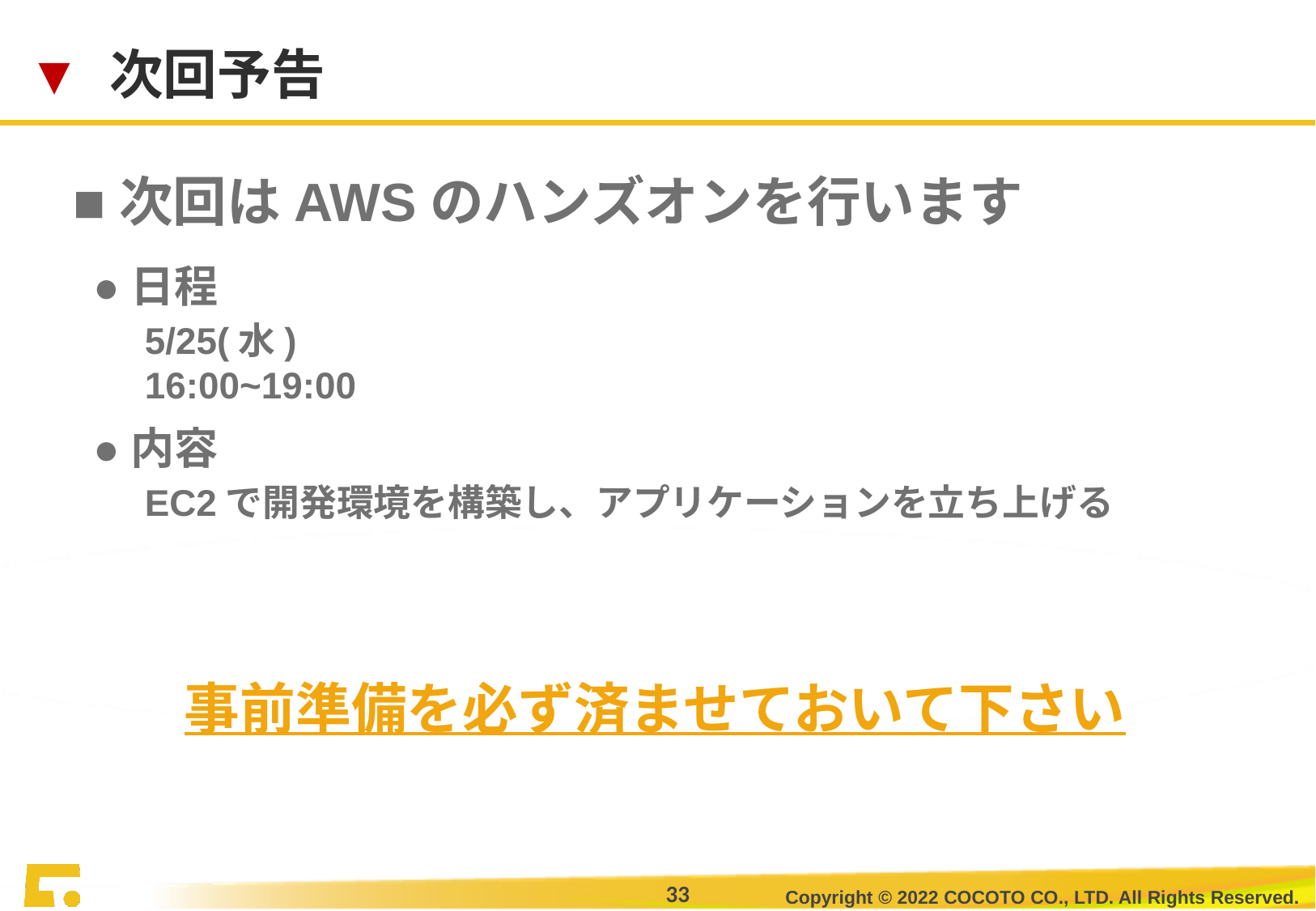

▼ 次回予告
■次回はAWSのハンズオンを行います

●日程
5/25(水) 16:00~19:00
●内容
EC2で開発環境を構築し、アプリケーションを立ち上げる
事前準備を必ず済ませておいて下さい
Copyright © 2022 COCOTO CO., LTD. All Rights Reserved.